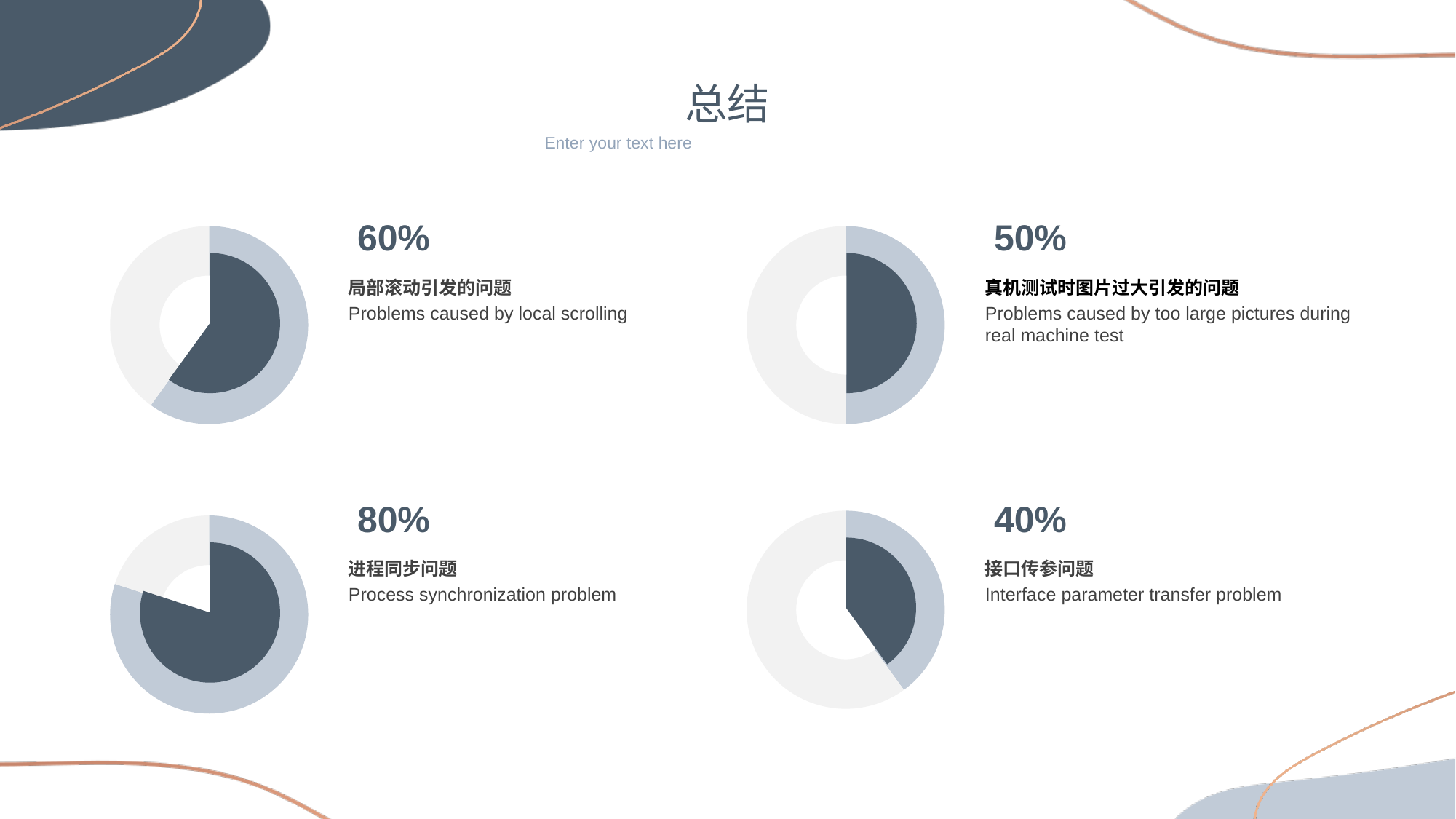

总结
Enter your text here
50%
60%

### Chart

| Category | % |
|---|---|
| colored | 60.0 |
| blank | 40.0 |

### Chart

| Category | % |
|---|---|
| colored | 50.0 |
| blank | 50.0 |

### Chart

| Category | Sales |
|---|---|
| 1st Qtr | 60.0 |
| 2nd Qtr | 40.0 |

### Chart

| Category | Sales |
|---|---|
| 1st Qtr | 50.0 |
| 2nd Qtr | 50.0 |
局部滚动引发的问题
Problems caused by local scrolling
真机测试时图片过大引发的问题
Problems caused by too large pictures during real machine test
80%
40%

### Chart

| Category |
|---|

### Chart

| Category | % |
|---|---|
| colored | 40.0 |
| blank | 60.0 |

### Chart

| Category | % |
|---|---|
| colored | 80.0 |
| blank | 20.0 |

### Chart

| Category | Sales |
|---|---|
| 1st Qtr | 40.0 |
| 2nd Qtr | 60.0 |

### Chart

| Category | Sales |
|---|---|
| 1st Qtr | 80.0 |
| 2nd Qtr | 20.0 |
进程同步问题
Process synchronization problem
接口传参问题
Interface parameter transfer problem